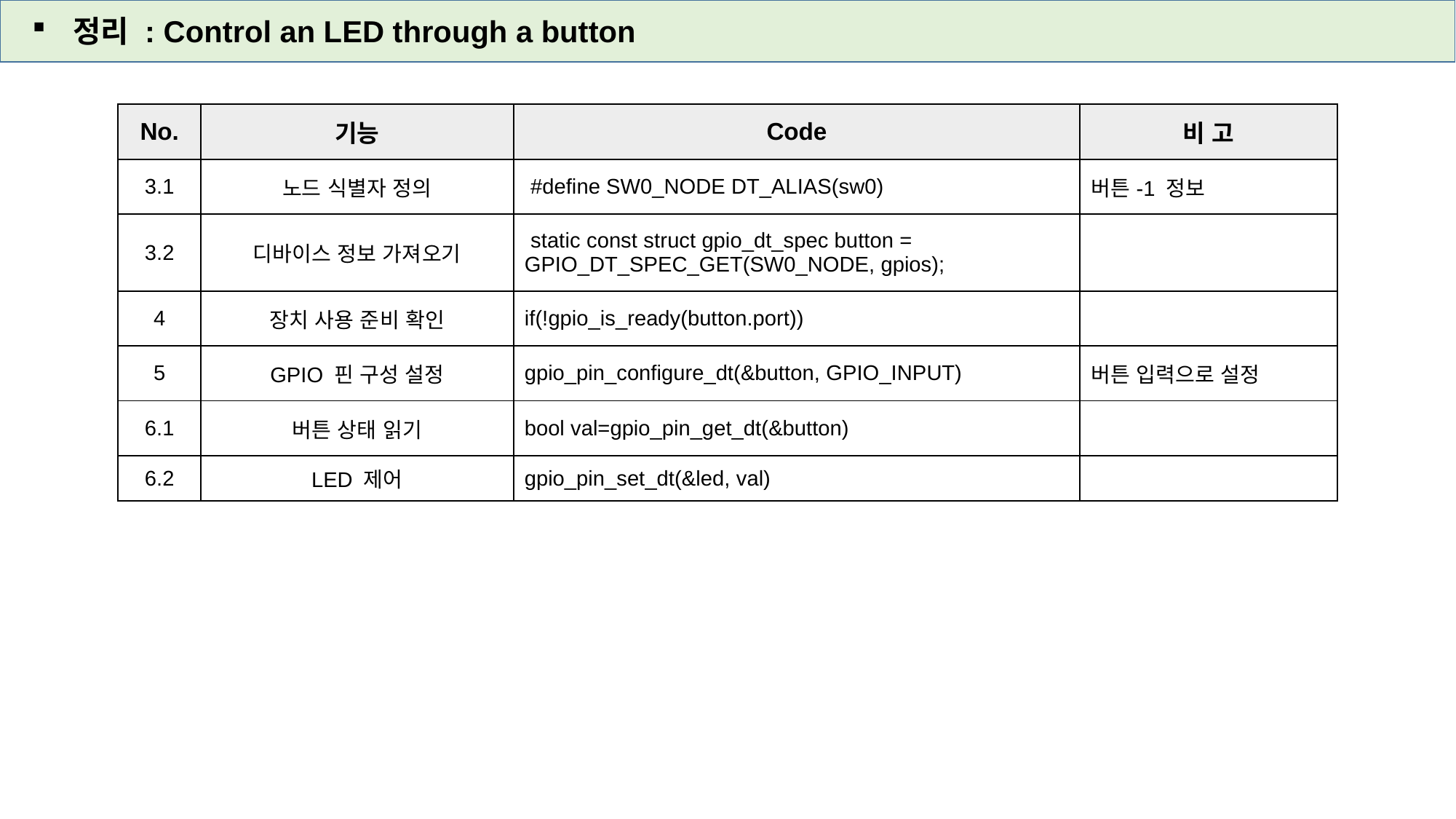

정리 : Control an LED through a button
| No. | 기능 | Code | 비 고 |
| --- | --- | --- | --- |
| 3.1 | 노드 식별자 정의 | #define SW0\_NODE DT\_ALIAS(sw0) | 버튼-1 정보 |
| 3.2 | 디바이스 정보 가져오기 | static const struct gpio\_dt\_spec button = GPIO\_DT\_SPEC\_GET(SW0\_NODE, gpios); |  |
| 4 | 장치 사용 준비 확인 | if(!gpio\_is\_ready(button.port)) |  |
| 5 | GPIO 핀 구성 설정 | gpio\_pin\_configure\_dt(&button, GPIO\_INPUT) | 버튼 입력으로 설정 |
| 6.1 | 버튼 상태 읽기 | bool val=gpio\_pin\_get\_dt(&button) |  |
| 6.2 | LED 제어 | gpio\_pin\_set\_dt(&led, val) |  |